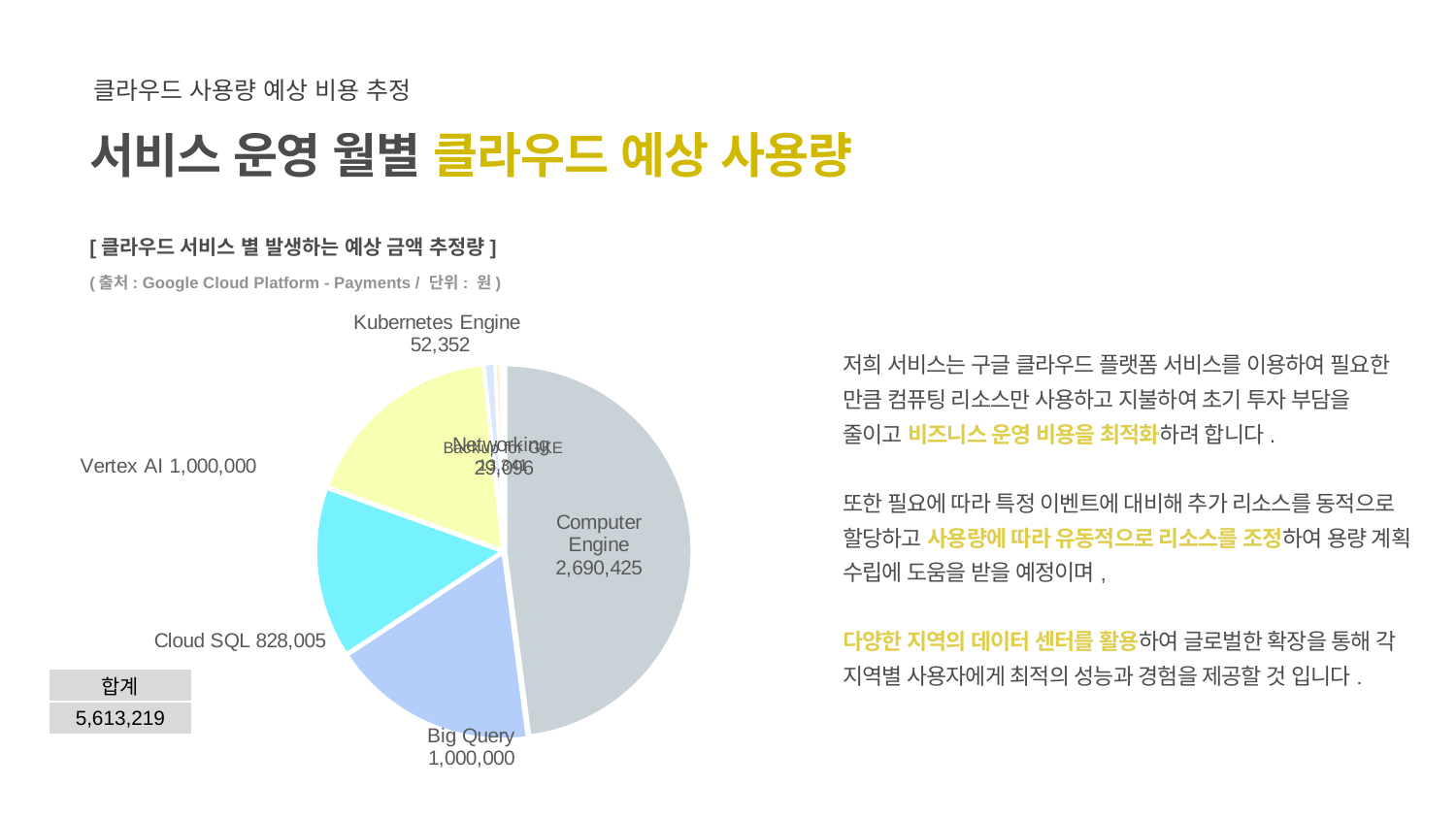

클라우드 사용량 예상 비용 추정
서비스 운영 월별 클라우드 예상 사용량
[클라우드 서비스 별 발생하는 예상 금액 추정량]
(출처: Google Cloud Platform - Payments / 단위: 원)

[unsupported chart]

저희 서비스는 구글 클라우드 플랫폼 서비스를 이용하여 필요한 만큼 컴퓨팅 리소스만 사용하고 지불하여 초기 투자 부담을 줄이고 비즈니스 운영 비용을 최적화하려 합니다.

또한 필요에 따라 특정 이벤트에 대비해 추가 리소스를 동적으로 할당하고 사용량에 따라 유동적으로 리소스를 조정하여 용량 계획 수립에 도움을 받을 예정이며,

다양한 지역의 데이터 센터를 활용하여 글로벌한 확장을 통해 각 지역별 사용자에게 최적의 성능과 경험을 제공할 것 입니다.

| 합계 |
| --- |
| 5,613,219 |